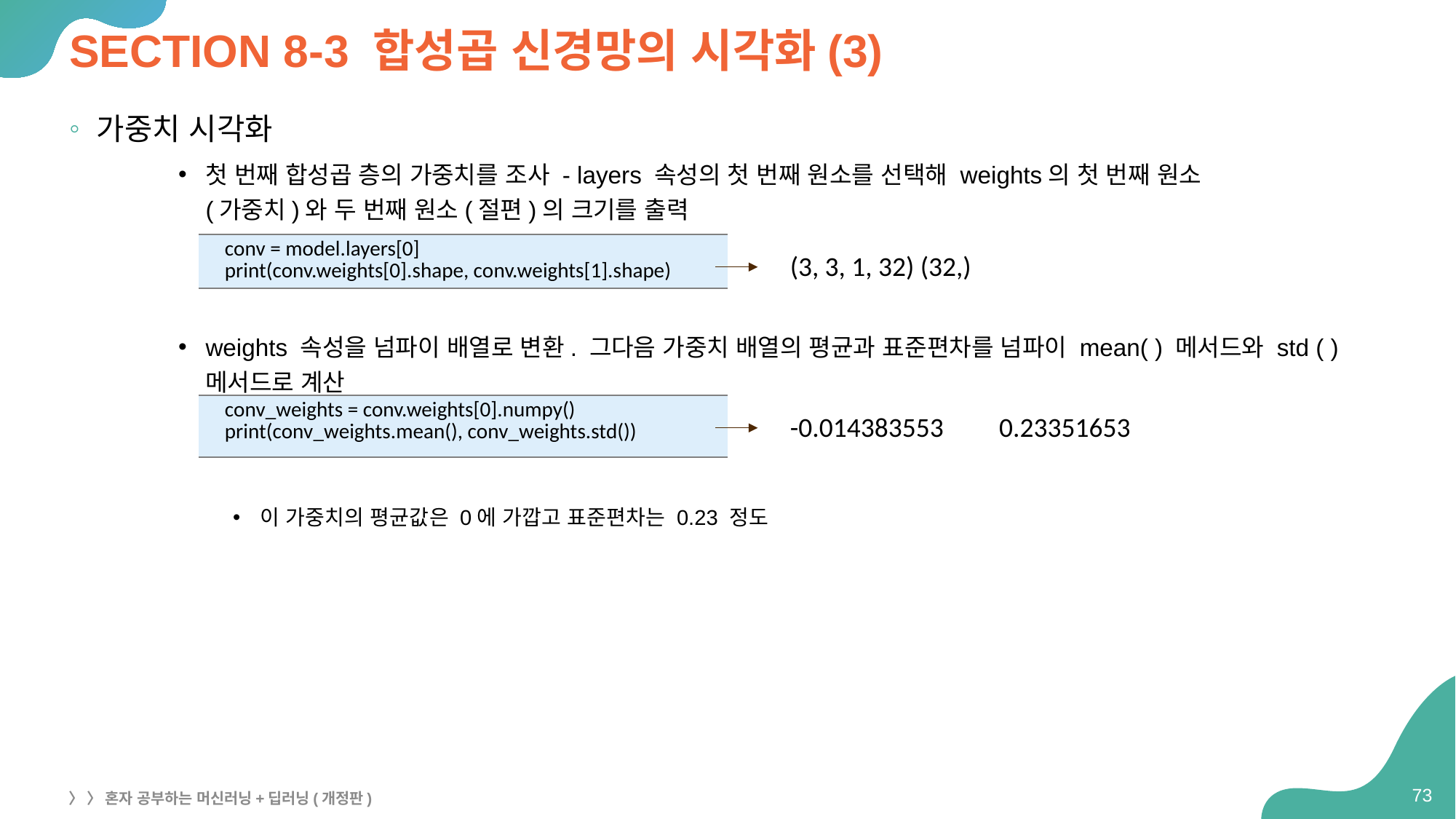

# SECTION 8-3 합성곱 신경망의 시각화(3)
가중치 시각화
첫 번째 합성곱 층의 가중치를 조사 - layers 속성의 첫 번째 원소를 선택해 weights의 첫 번째 원소
(가중치)와 두 번째 원소(절편)의 크기를 출력

weights 속성을 넘파이 배열로 변환. 그다음 가중치 배열의 평균과 표준편차를 넘파이 mean( ) 메서드와 std ( ) 메서드로 계산

이 가중치의 평균값은 0에 가깝고 표준편차는 0.23 정도
| conv = model.layers[0] print(conv.weights[0].shape, conv.weights[1].shape) |
| --- |
(3, 3, 1, 32) (32,)
| conv\_weights = conv.weights[0].numpy() print(conv\_weights.mean(), conv\_weights.std()) |
| --- |
-0.014383553         0.23351653
73
〉 〉 혼자 공부하는 머신러닝+딥러닝(개정판)